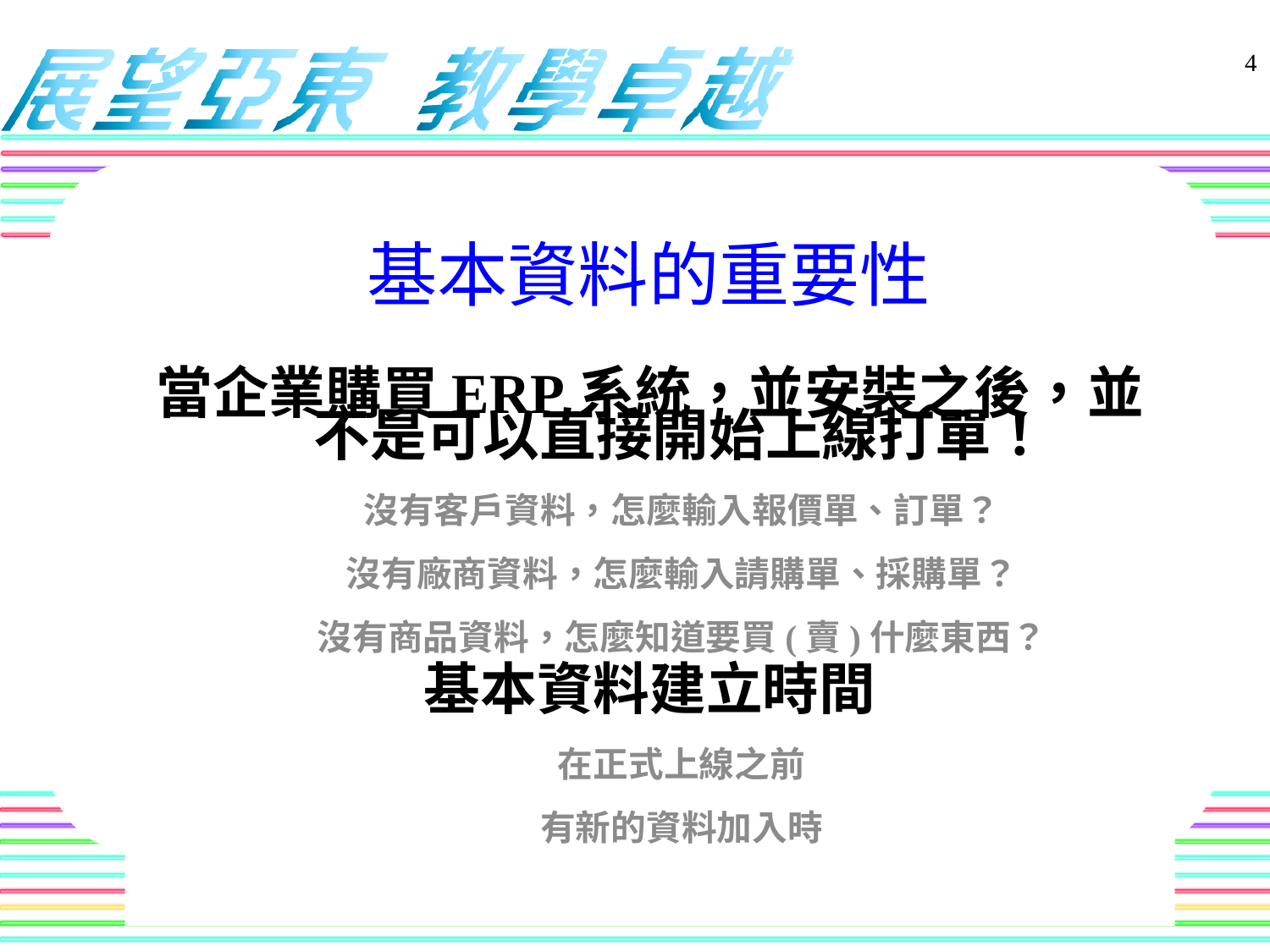

4
基本資料的重要性
當企業購買ERP系統，並安裝之後，並不是可以直接開始上線打單！
沒有客戶資料，怎麼輸入報價單、訂單？
沒有廠商資料，怎麼輸入請購單、採購單？
沒有商品資料，怎麼知道要買(賣)什麼東西？
基本資料建立時間
在正式上線之前
有新的資料加入時